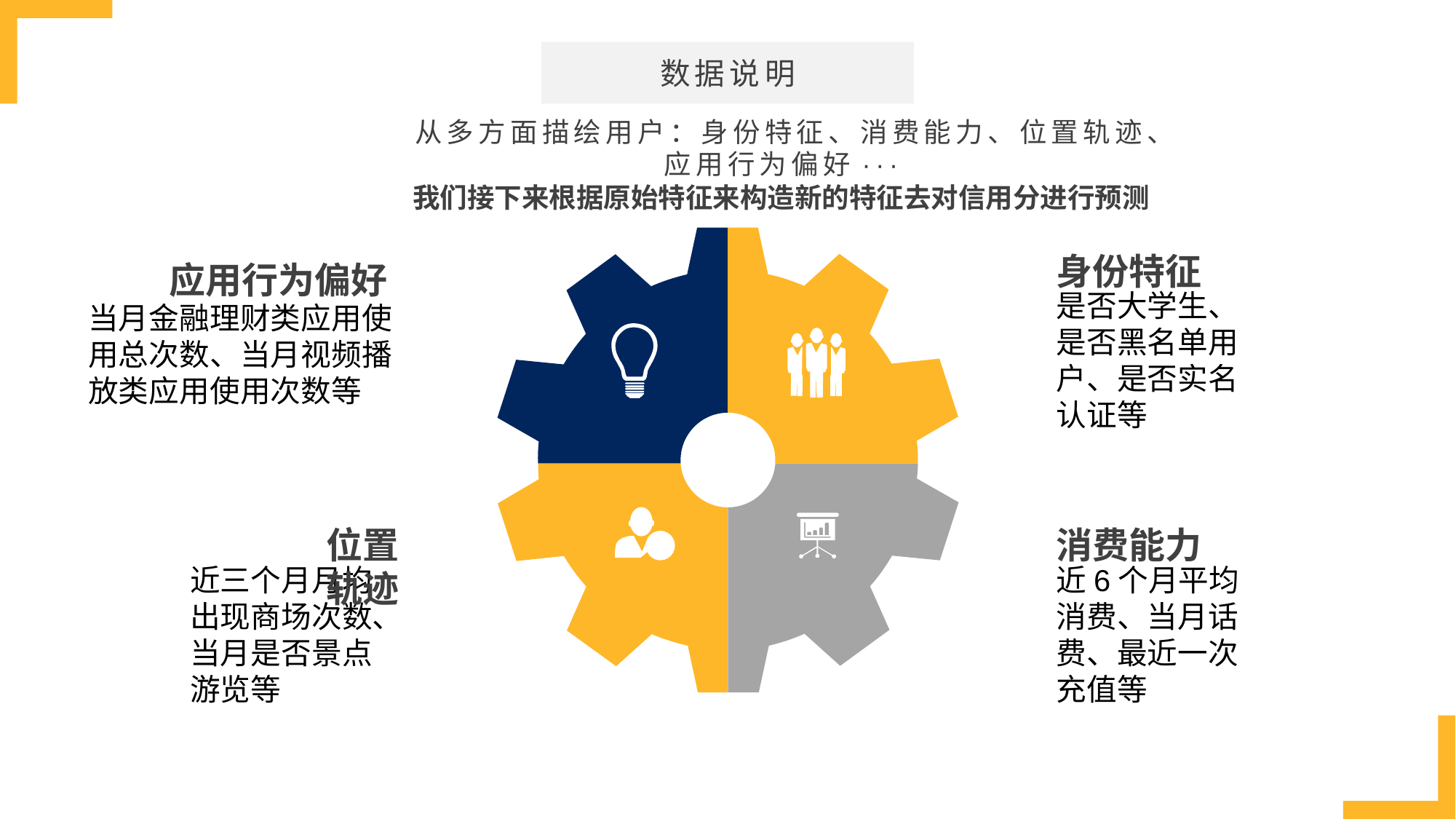

数据说明
从多方面描绘用户：身份特征、消费能力、位置轨迹、应用行为偏好···
我们接下来根据原始特征来构造新的特征去对信用分进行预测

身份特征
应用行为偏好
是否大学生、是否黑名单用户、是否实名认证等
当月金融理财类应用使用总次数、当月视频播放类应用使用次数等

位置轨迹
消费能力
近三个月月均出现商场次数、当月是否景点游览等
近6个月平均消费、当月话费、最近一次充值等